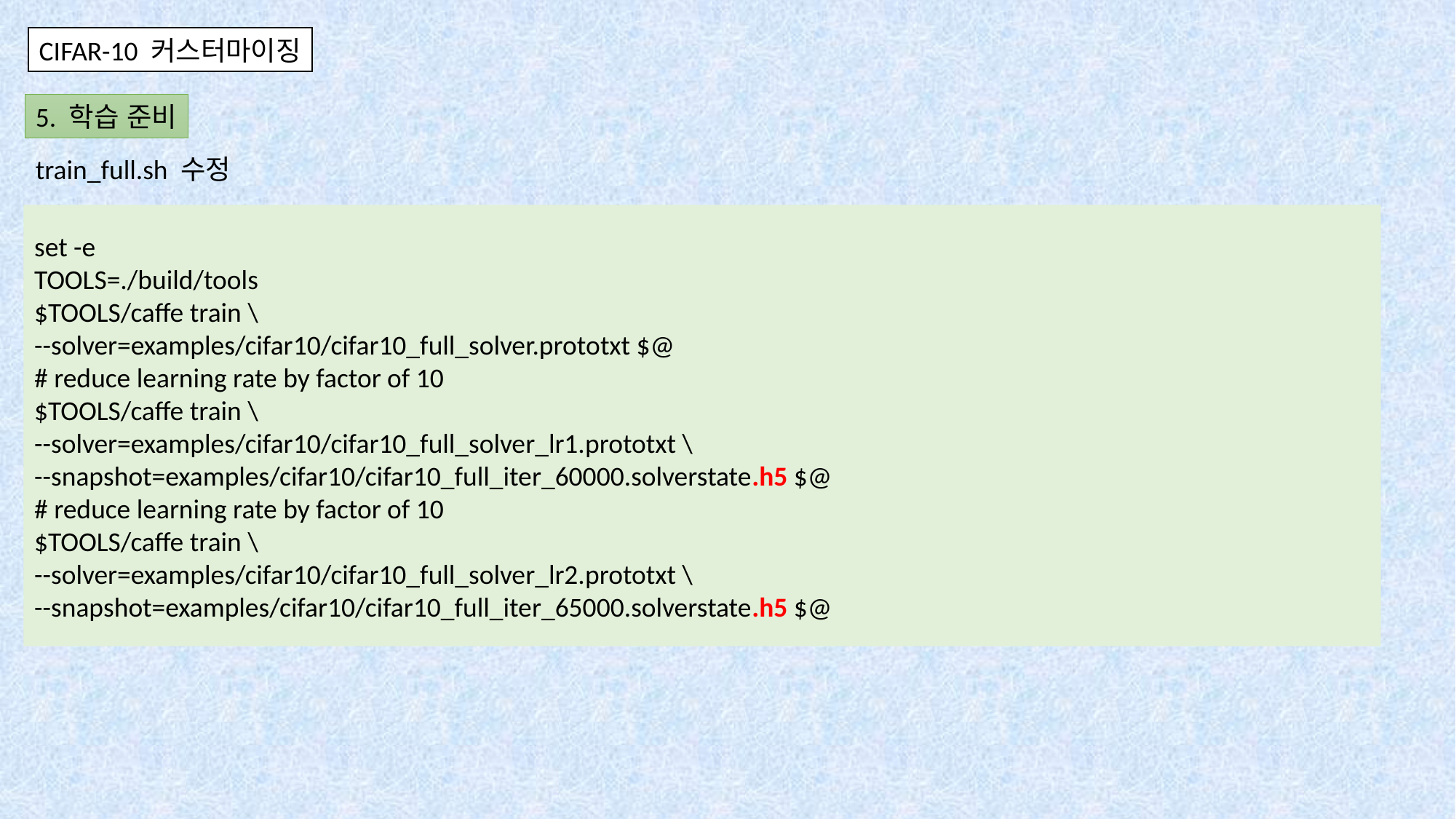

CIFAR-10 커스터마이징
5. 학습 준비
train_full.sh 수정
set -e
TOOLS=./build/tools
$TOOLS/caffe train \
--solver=examples/cifar10/cifar10_full_solver.prototxt $@
# reduce learning rate by factor of 10
$TOOLS/caffe train \
--solver=examples/cifar10/cifar10_full_solver_lr1.prototxt \
--snapshot=examples/cifar10/cifar10_full_iter_60000.solverstate.h5 $@
# reduce learning rate by factor of 10
$TOOLS/caffe train \
--solver=examples/cifar10/cifar10_full_solver_lr2.prototxt \
--snapshot=examples/cifar10/cifar10_full_iter_65000.solverstate.h5 $@